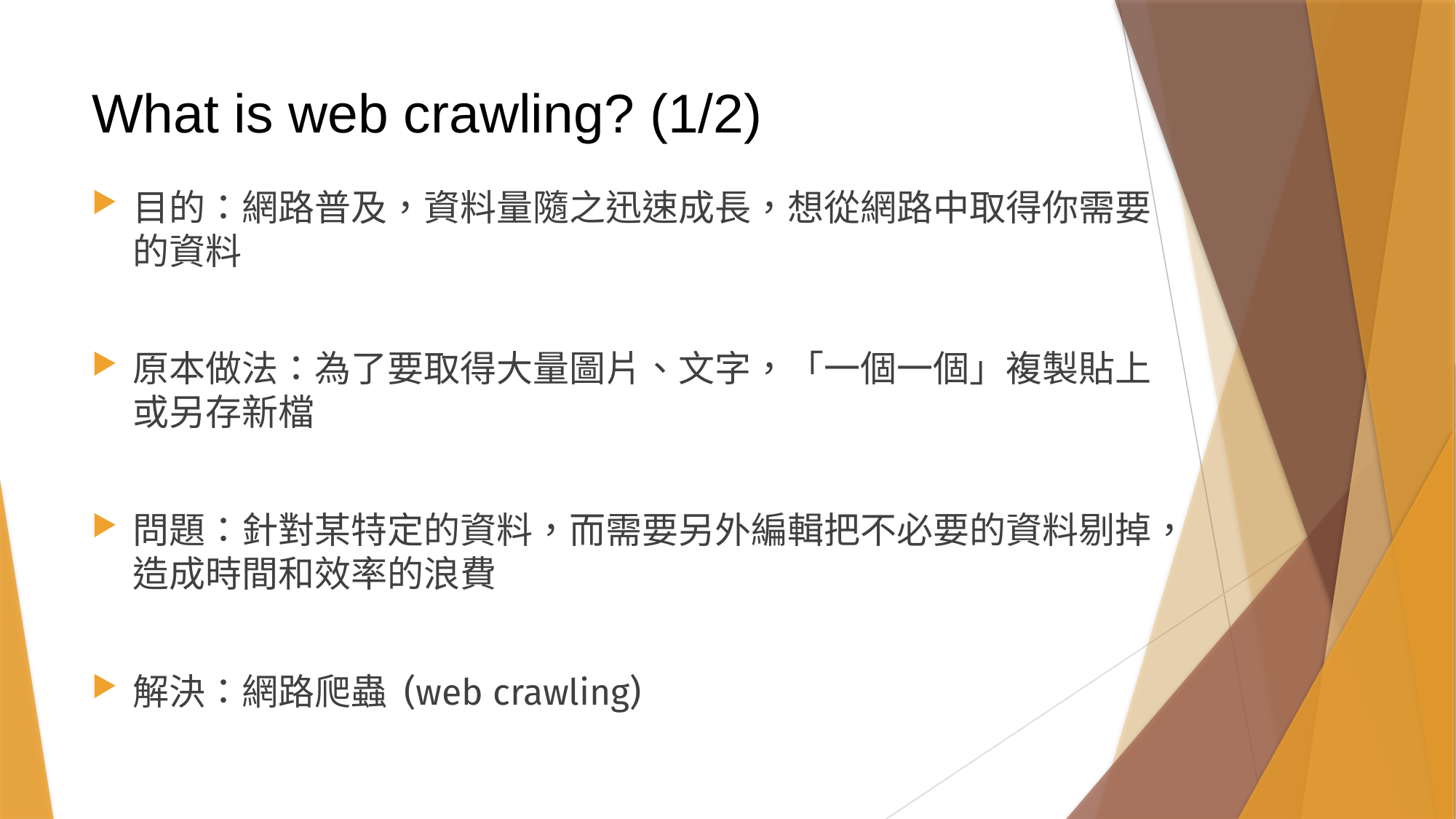

# What is web crawling? (1/2)
目的：網路普及，資料量隨之迅速成長，想從網路中取得你需要的資料

原本做法：為了要取得大量圖片、文字，「一個一個」複製貼上或另存新檔

問題：針對某特定的資料，而需要另外編輯把不必要的資料剔掉，造成時間和效率的浪費

解決：網路爬蟲 (web crawling)